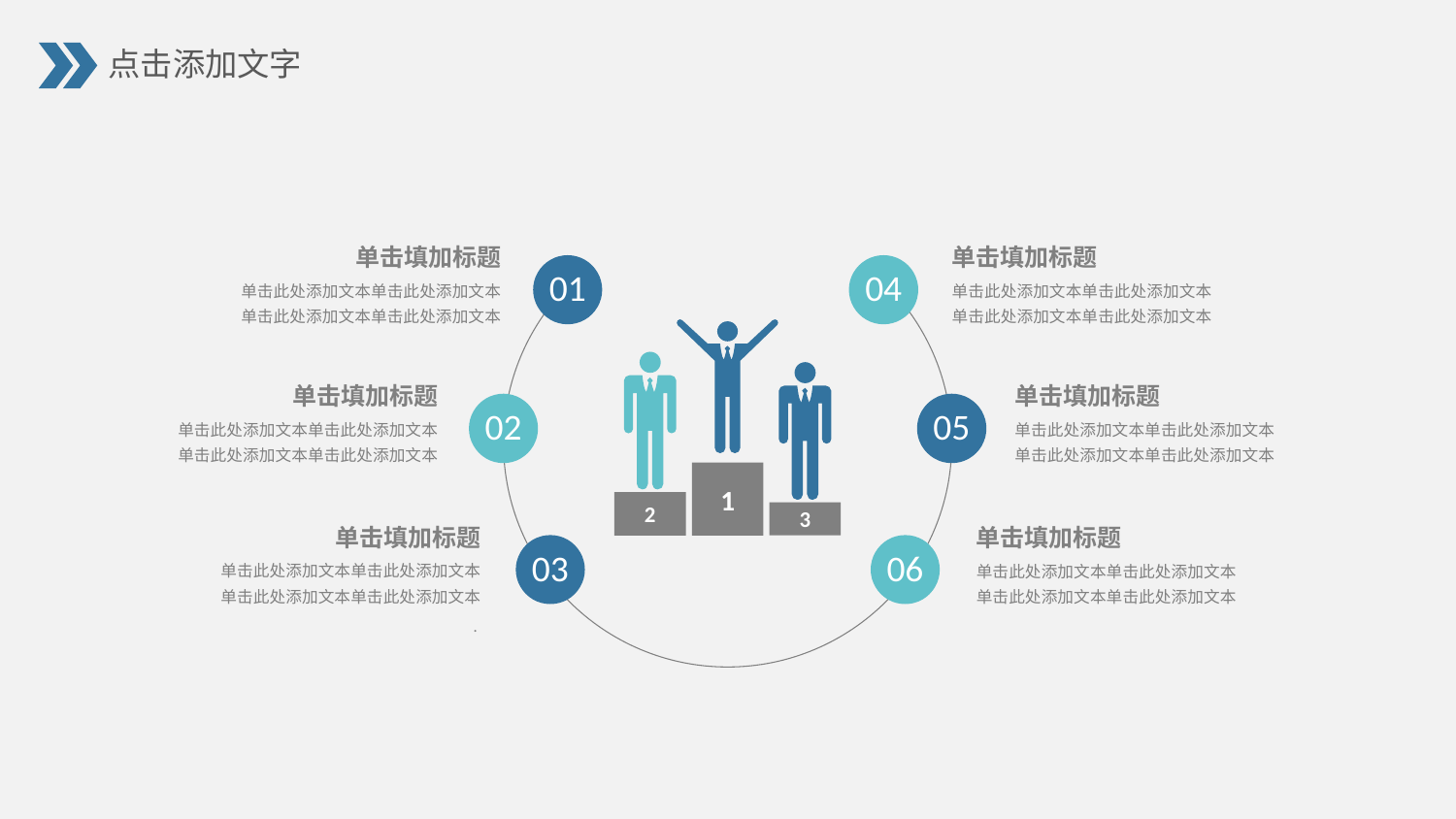

单击填加标题
单击此处添加文本单击此处添加文本
单击此处添加文本单击此处添加文本
单击填加标题
单击此处添加文本单击此处添加文本
单击此处添加文本单击此处添加文本
01
04

单击填加标题
单击此处添加文本单击此处添加文本
单击此处添加文本单击此处添加文本
单击填加标题
单击此处添加文本单击此处添加文本
单击此处添加文本单击此处添加文本
02
05
1
2
3
单击填加标题
单击此处添加文本单击此处添加文本
单击此处添加文本单击此处添加文本
.
单击填加标题
单击此处添加文本单击此处添加文本
单击此处添加文本单击此处添加文本
03
06